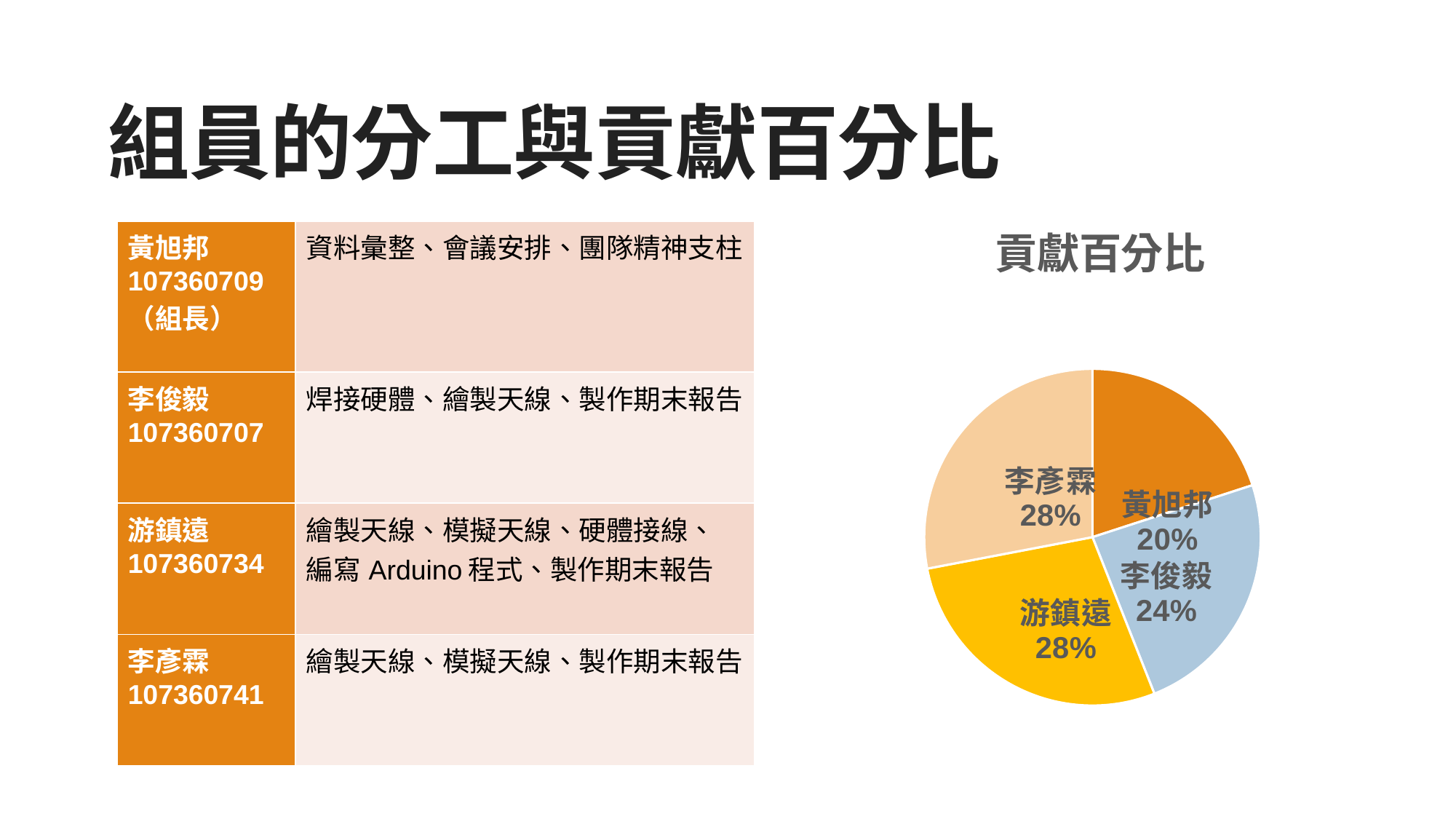

# 組員的分工與貢獻百分比

### Chart: 貢獻百分比

| Category | 貢獻百分比 |
|---|---|
| 黃旭邦 | 20.0 |
| 李俊毅 | 24.0 |
| 游鎮遠 | 28.0 |
| 李彥霖 | 28.0 |
| 黃旭邦 107360709 （組長） | 資料彙整、會議安排、團隊精神支柱 |
| --- | --- |
| 李俊毅 107360707 | 焊接硬體、繪製天線、製作期末報告 |
| 游鎮遠 107360734 | 繪製天線、模擬天線、硬體接線、 編寫Arduino程式、製作期末報告 |
| 李彥霖 107360741 | 繪製天線、模擬天線、製作期末報告 |